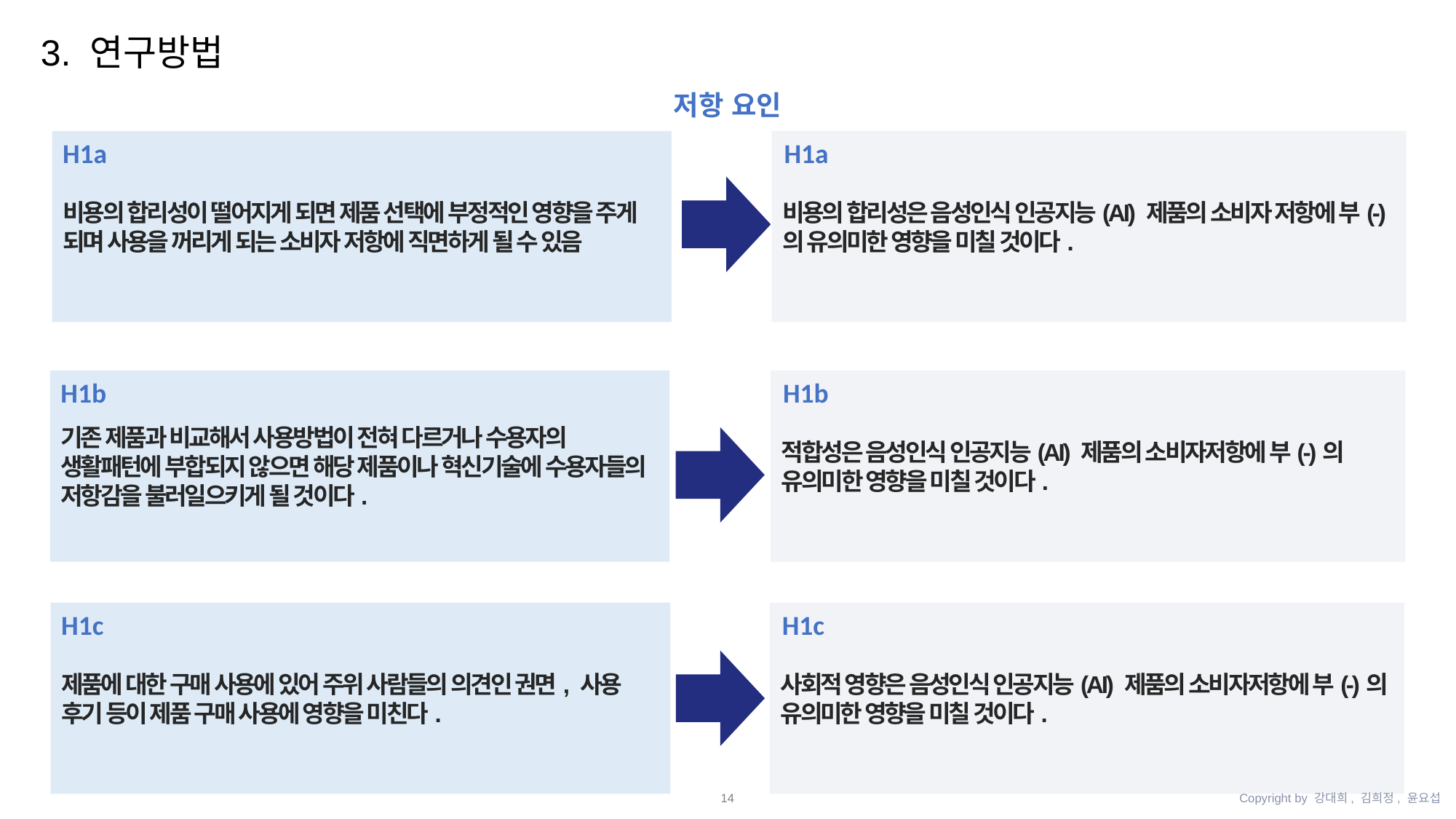

3. 연구방법
저항 요인
비용의 합리성이 떨어지게 되면 제품 선택에 부정적인 영향을 주게 되며 사용을 꺼리게 되는 소비자 저항에 직면하게 될 수 있음
H1a
비용의 합리성은 음성인식 인공지능(AI) 제품의 소비자 저항에 부(-)의 유의미한 영향을 미칠 것이다.
H1a

적합성은 음성인식 인공지능(AI) 제품의 소비자저항에 부(-)의 유의미한 영향을 미칠 것이다.
H1b
기존 제품과 비교해서 사용방법이 전혀 다르거나 수용자의 생활패턴에 부합되지 않으면 해당 제품이나 혁신기술에 수용자들의 저항감을 불러일으키게 될 것이다.
H1b

사회적 영향은 음성인식 인공지능(AI) 제품의 소비자저항에 부(-)의 유의미한 영향을 미칠 것이다.
H1c
제품에 대한 구매 사용에 있어 주위 사람들의 의견인 권면, 사용 후기 등이 제품 구매 사용에 영향을 미친다.
H1c